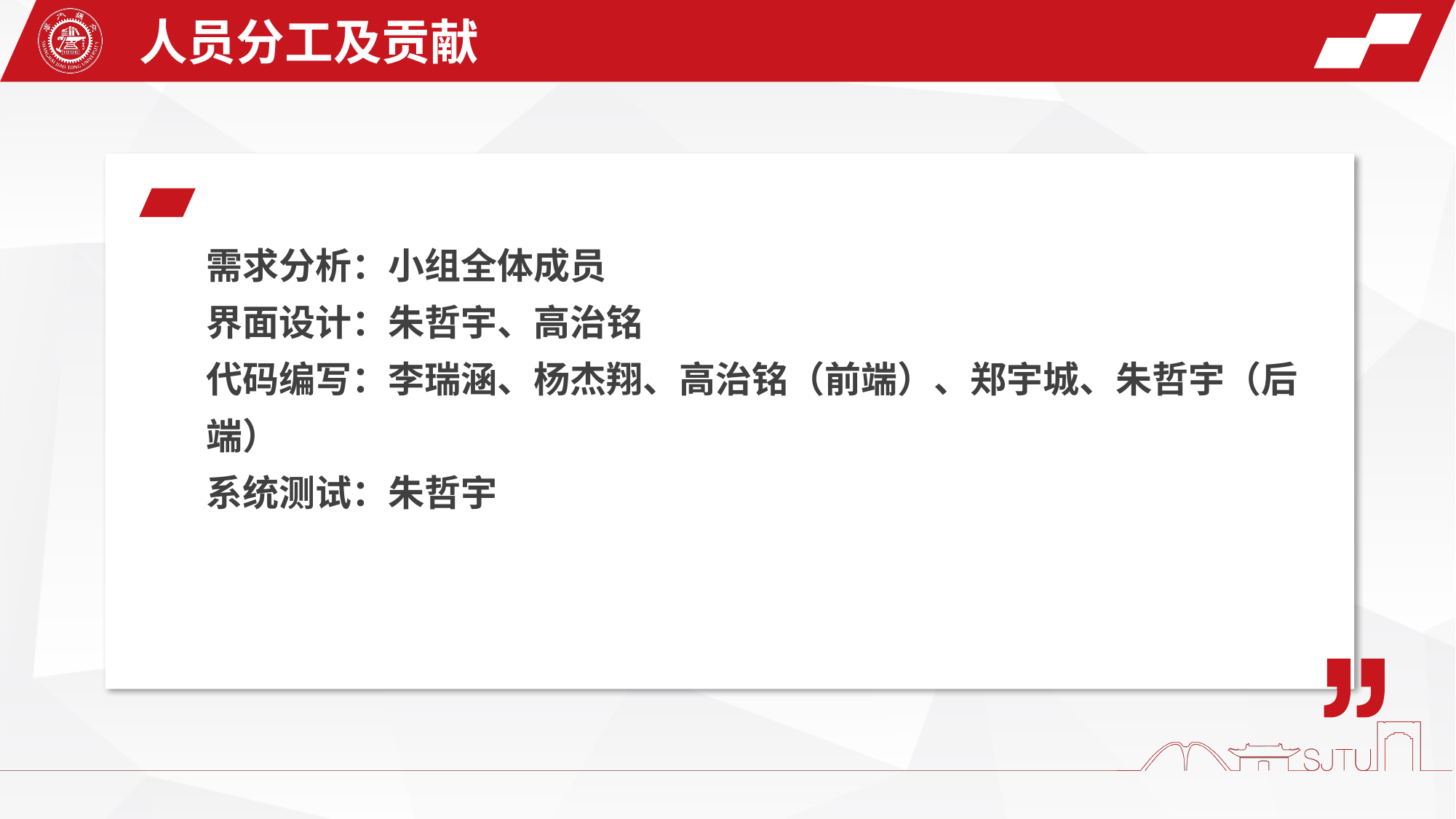

人员分工及贡献

需求分析：小组全体成员
界面设计：朱哲宇、高治铭
代码编写：李瑞涵、杨杰翔、高治铭（前端）、郑宇城、朱哲宇（后端）
系统测试：朱哲宇